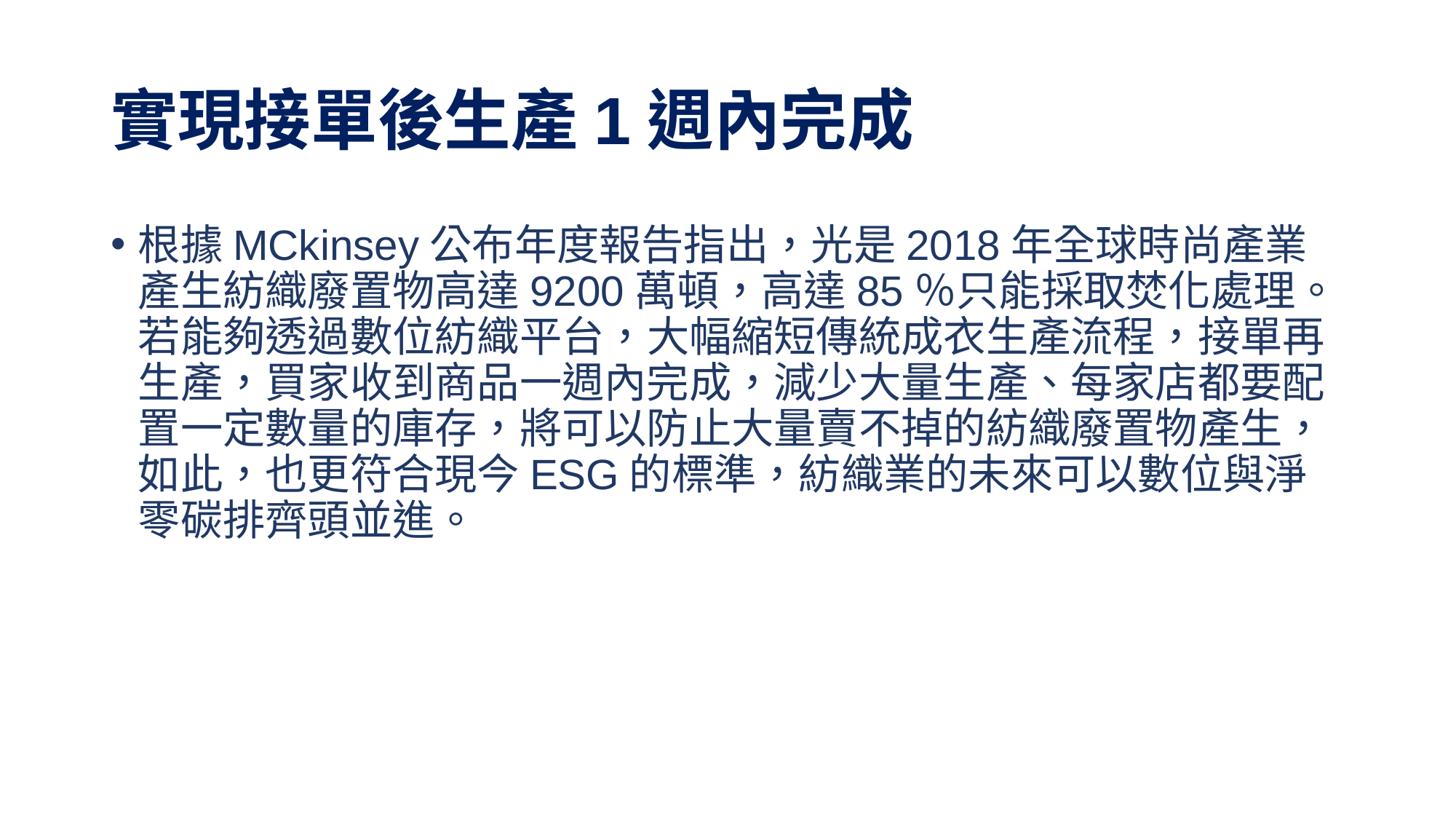

# 實現接單後生產1週內完成
根據MCkinsey公布年度報告指出，光是2018年全球時尚產業產生紡織廢置物高達9200萬頓，高達85％只能採取焚化處理。若能夠透過數位紡織平台，大幅縮短傳統成衣生產流程，接單再生產，買家收到商品一週內完成，減少大量生產、每家店都要配置一定數量的庫存，將可以防止大量賣不掉的紡織廢置物產生，如此，也更符合現今ESG的標準，紡織業的未來可以數位與淨零碳排齊頭並進。